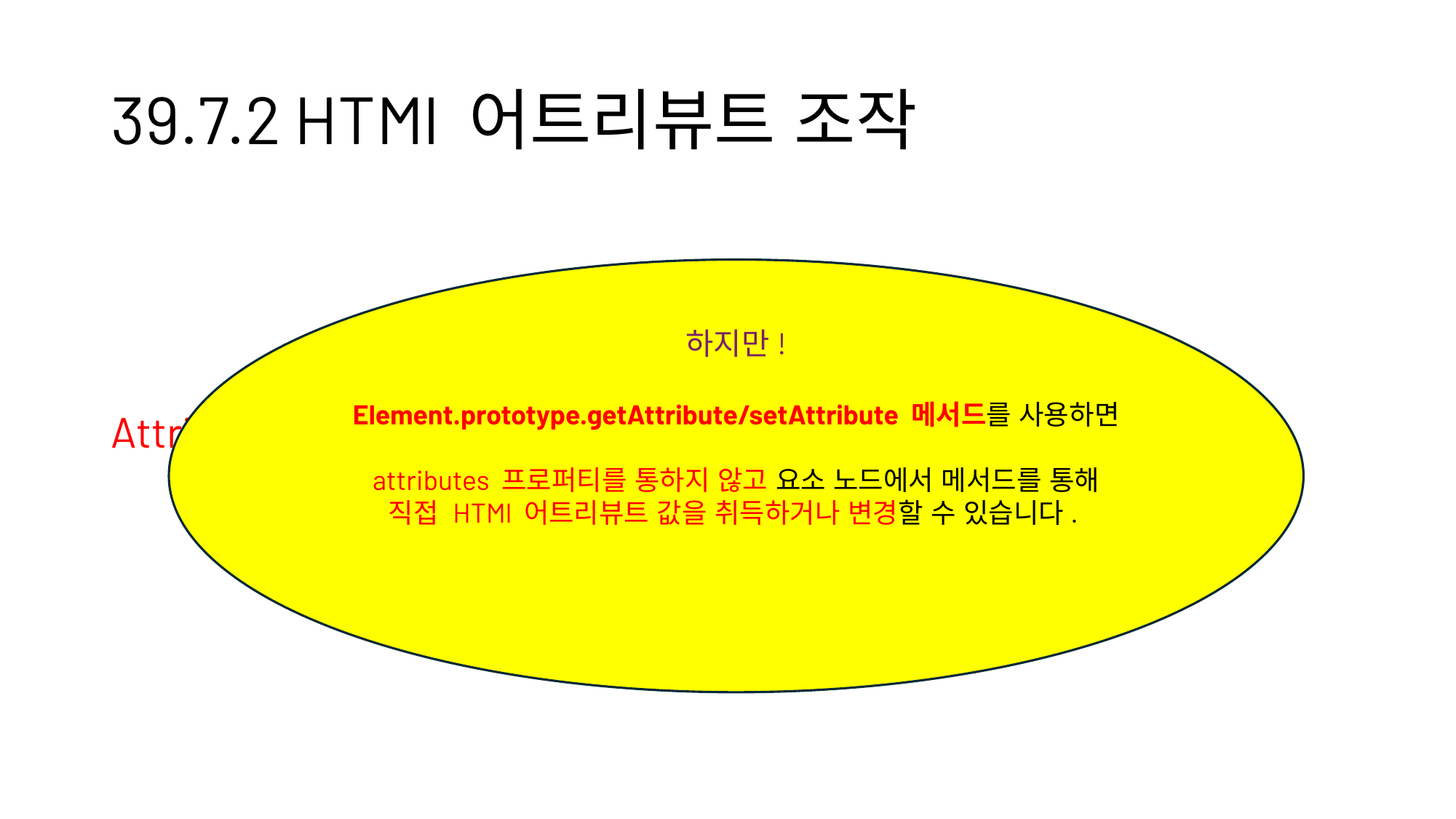

# 39.7.2 HTMl 어트리뷰트 조작

Attributes  프로퍼티 : 읽기 전용 접근자 프로퍼티
                                                 HTML 어트리뷰트 값 취득 O 변경 X

하지만!

Element.prototype.getAttribute/setAttribute 메서드를 사용하면

attributes 프로퍼티를 통하지 않고 요소 노드에서 메서드를 통해 직접 HTMl 어트리뷰트 값을 취득하거나 변경할 수 있습니다.